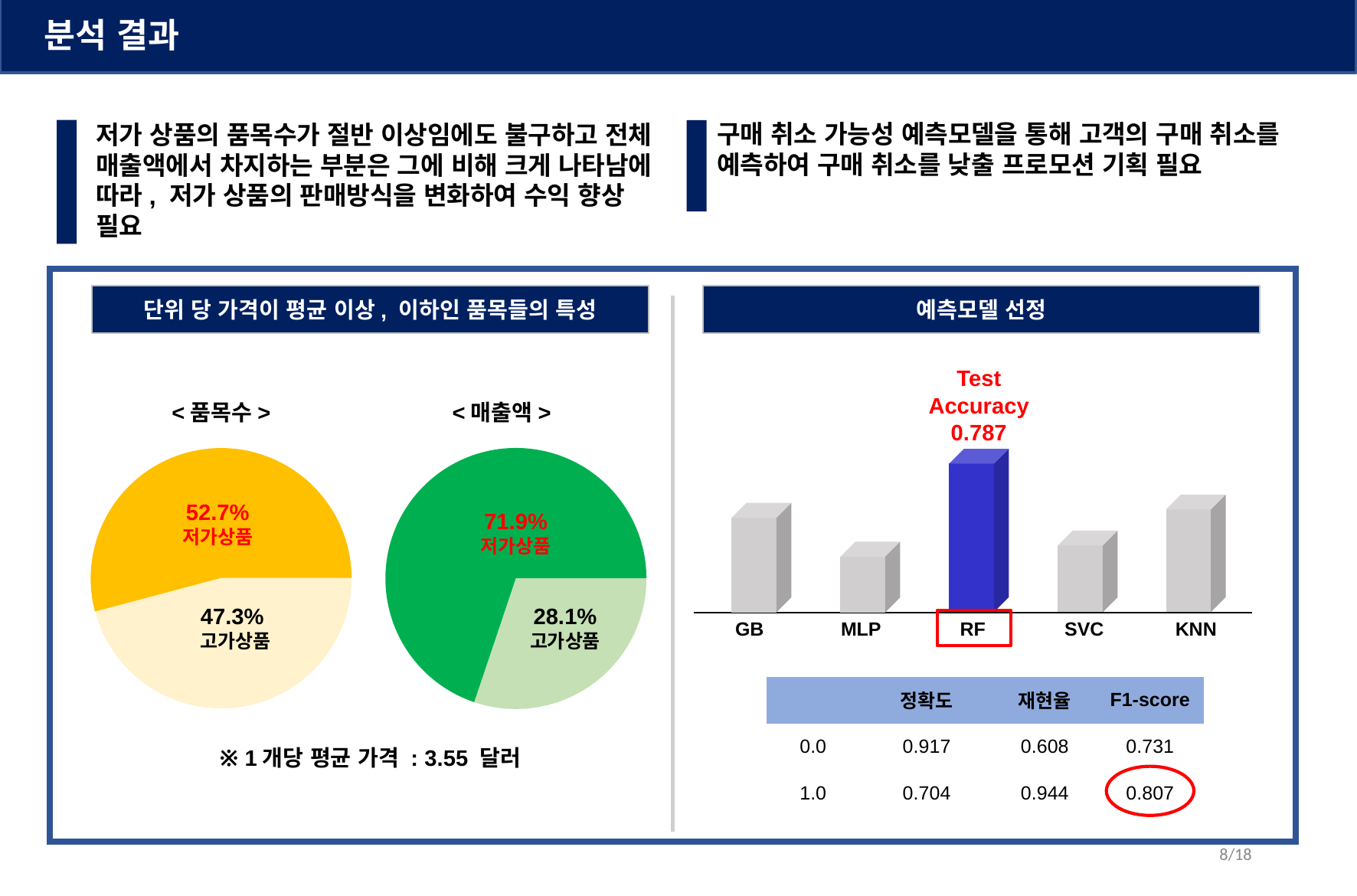

분석 결과
구매 취소 가능성 예측모델을 통해 고객의 구매 취소를 예측하여 구매 취소를 낮출 프로모션 기획 필요
저가 상품의 품목수가 절반 이상임에도 불구하고 전체 매출액에서 차지하는 부분은 그에 비해 크게 나타남에 따라, 저가 상품의 판매방식을 변화하여 수익 향상 필요

단위 당 가격이 평균 이상, 이하인 품목들의 특성
예측모델 선정
Test
Accuracy
0.787
<품목수>

52.7%
저가상품
47.3%
고가상품

<매출액>

71.9%
저가상품
28.1%
고가상품

| GB | MLP | RF | SVC | KNN |
| --- | --- | --- | --- | --- |
|  | 정확도 | 재현율 | F1-score |
| --- | --- | --- | --- |
| 0.0 | 0.917 | 0.608 | 0.731 |
| 1.0 | 0.704 | 0.944 | 0.807 |

※ 1개당 평균 가격 : 3.55 달러

8/18